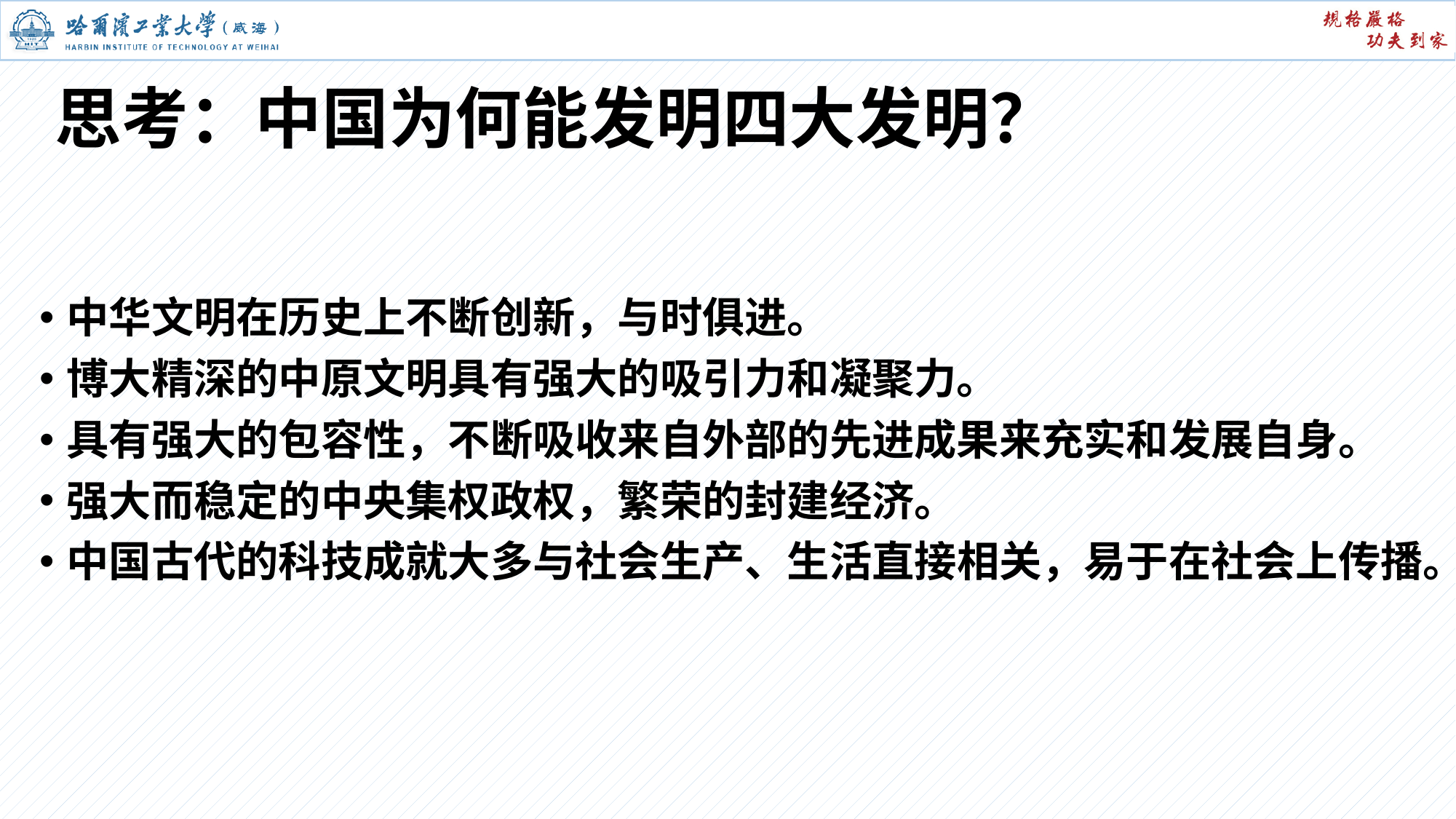

# 思考：中国为何能发明四大发明？
中华文明在历史上不断创新，与时俱进。
博大精深的中原文明具有强大的吸引力和凝聚力。
具有强大的包容性，不断吸收来自外部的先进成果来充实和发展自身。
强大而稳定的中央集权政权，繁荣的封建经济。
中国古代的科技成就大多与社会生产、生活直接相关，易于在社会上传播。